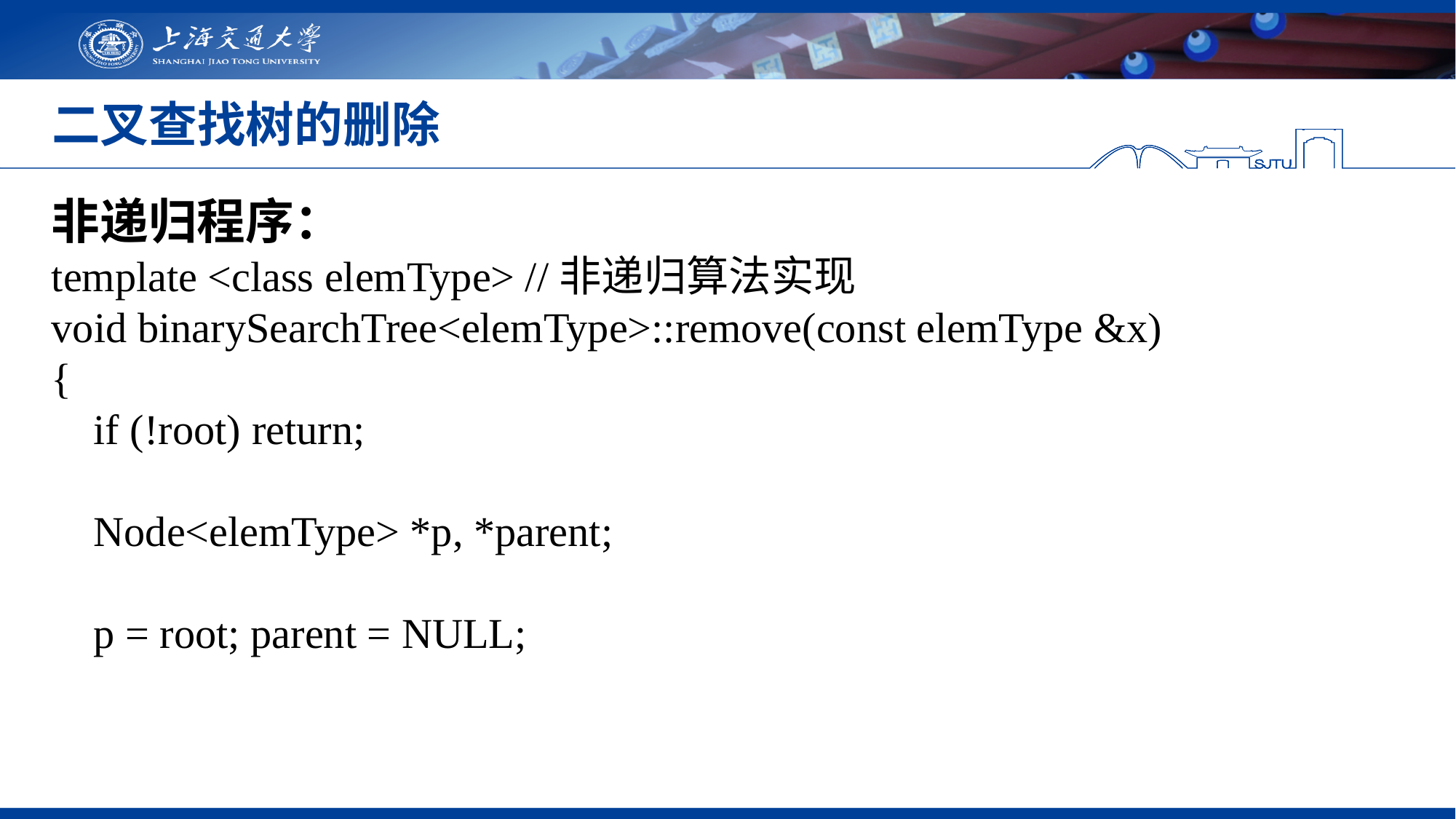

# 二叉查找树的删除
非递归程序：
template <class elemType> //非递归算法实现
void binarySearchTree<elemType>::remove(const elemType &x)
{
    if (!root) return;

    Node<elemType> *p, *parent;

    p = root; parent = NULL;